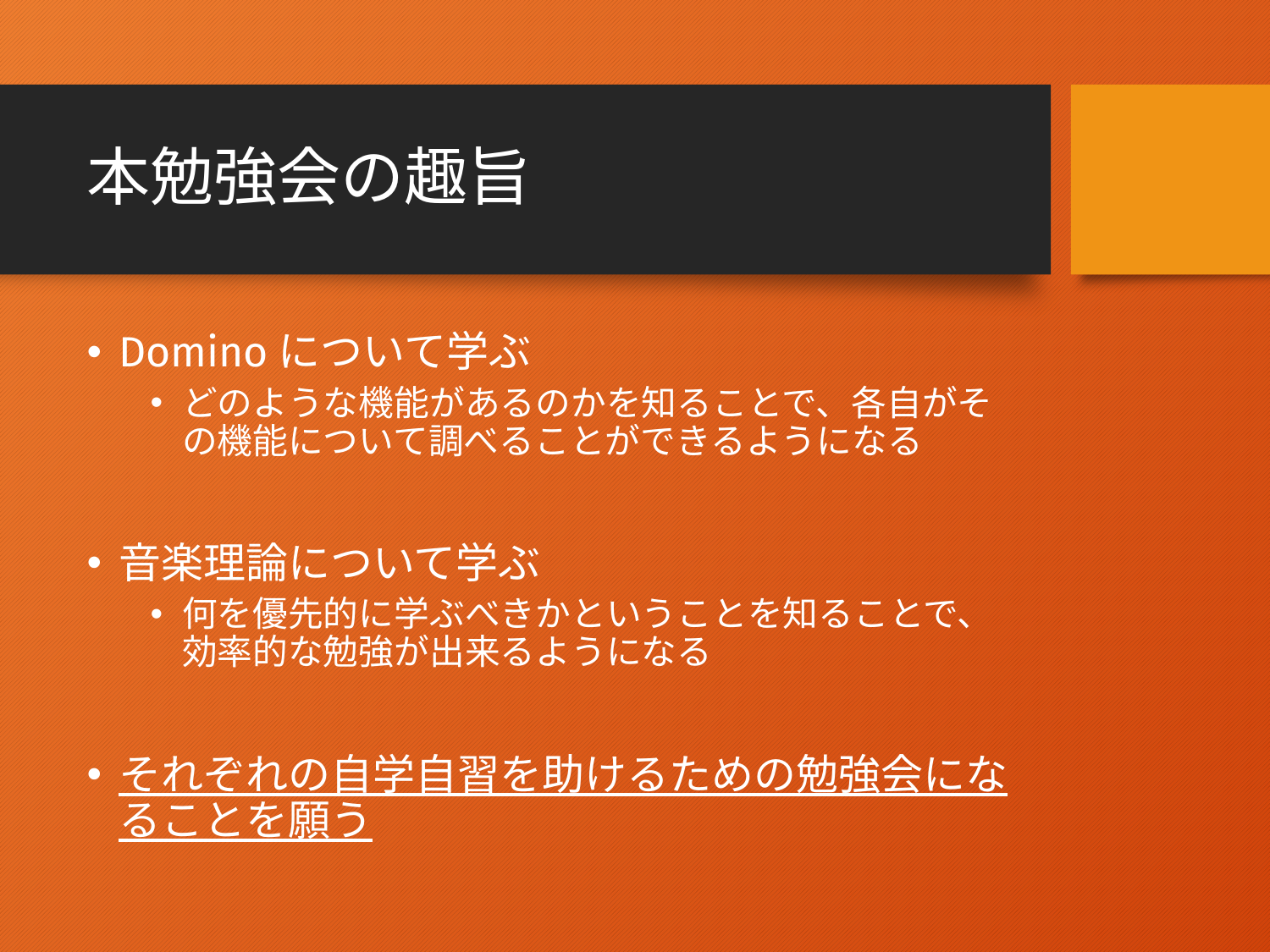

# 本勉強会の趣旨
Dominoについて学ぶ
どのような機能があるのかを知ることで、各自がその機能について調べることができるようになる

音楽理論について学ぶ
何を優先的に学ぶべきかということを知ることで、効率的な勉強が出来るようになる

それぞれの自学自習を助けるための勉強会になることを願う